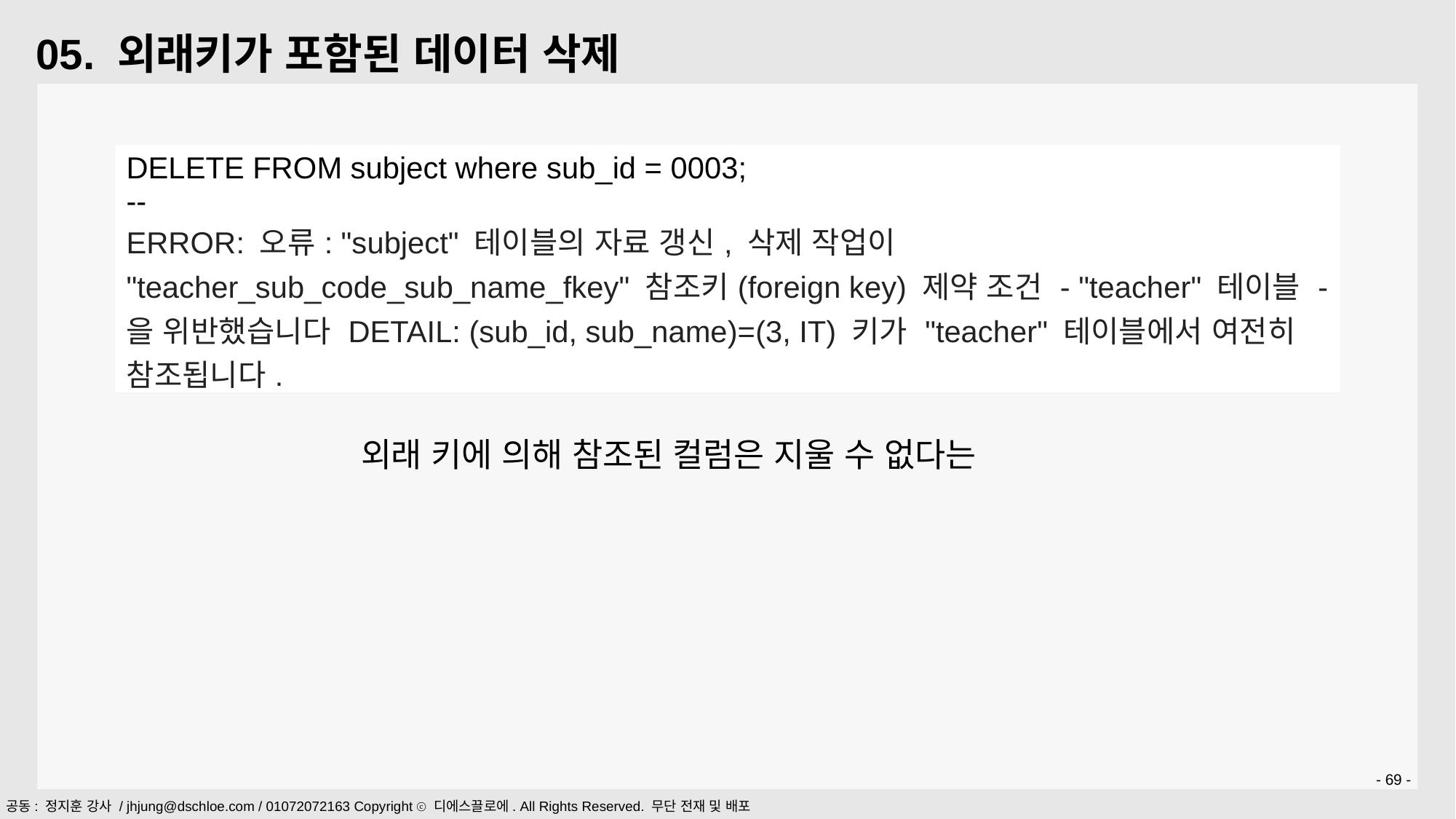

05. 외래키가 포함된 데이터 삭제
| DELETE FROM subject where sub\_id = 0003; -- ERROR: 오류: "subject" 테이블의 자료 갱신, 삭제 작업이 "teacher\_sub\_code\_sub\_name\_fkey" 참조키(foreign key) 제약 조건 - "teacher" 테이블 - 을 위반했습니다 DETAIL: (sub\_id, sub\_name)=(3, IT) 키가 "teacher" 테이블에서 여전히 참조됩니다. |
| --- |
외래 키에 의해 참조된 컬럼은 지울 수 없다는
- 69 -